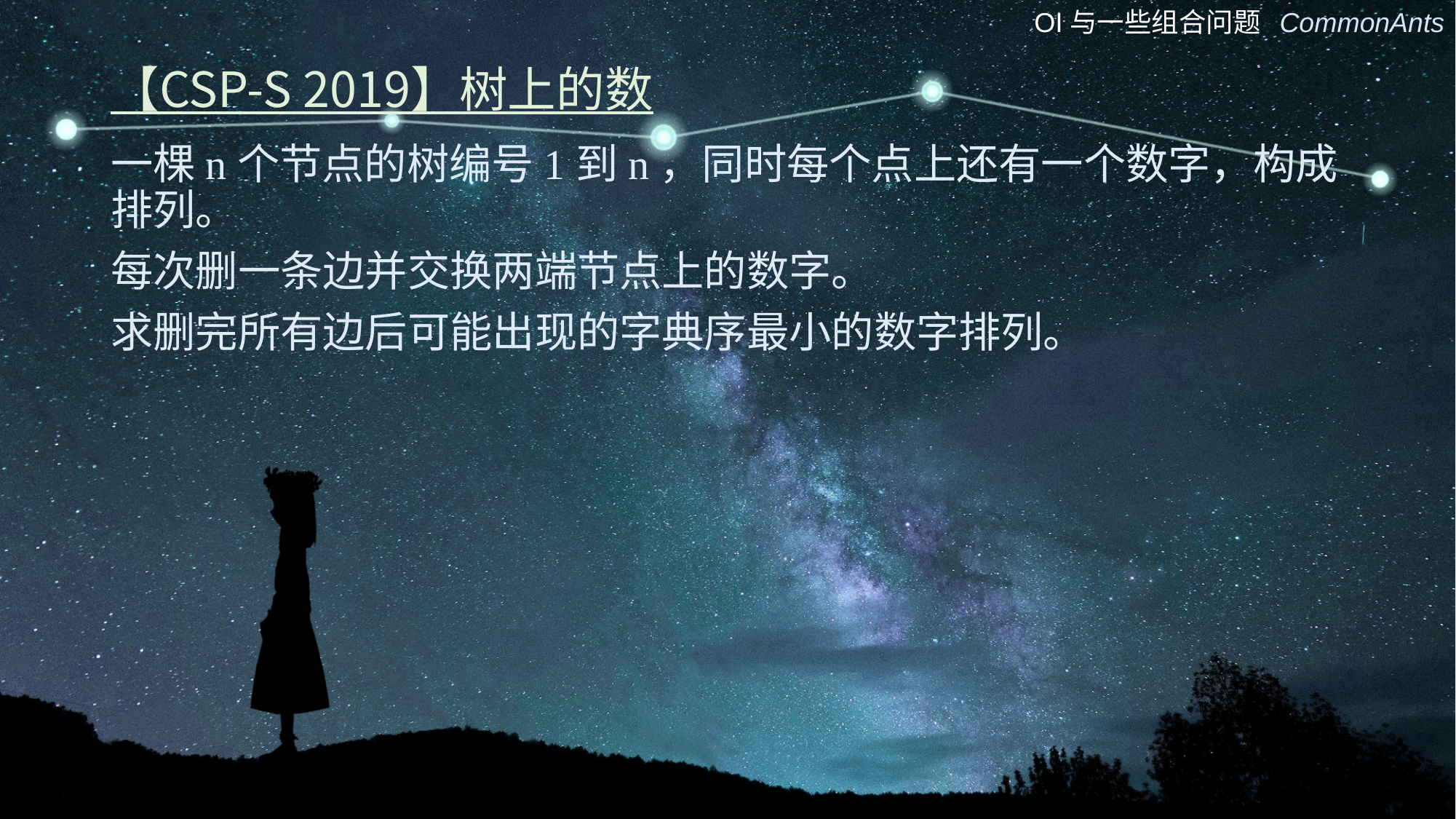

# 【CSP-S 2019】树上的数
一棵n个节点的树编号1到n，同时每个点上还有一个数字，构成排列。
每次删一条边并交换两端节点上的数字。
求删完所有边后可能出现的字典序最小的数字排列。